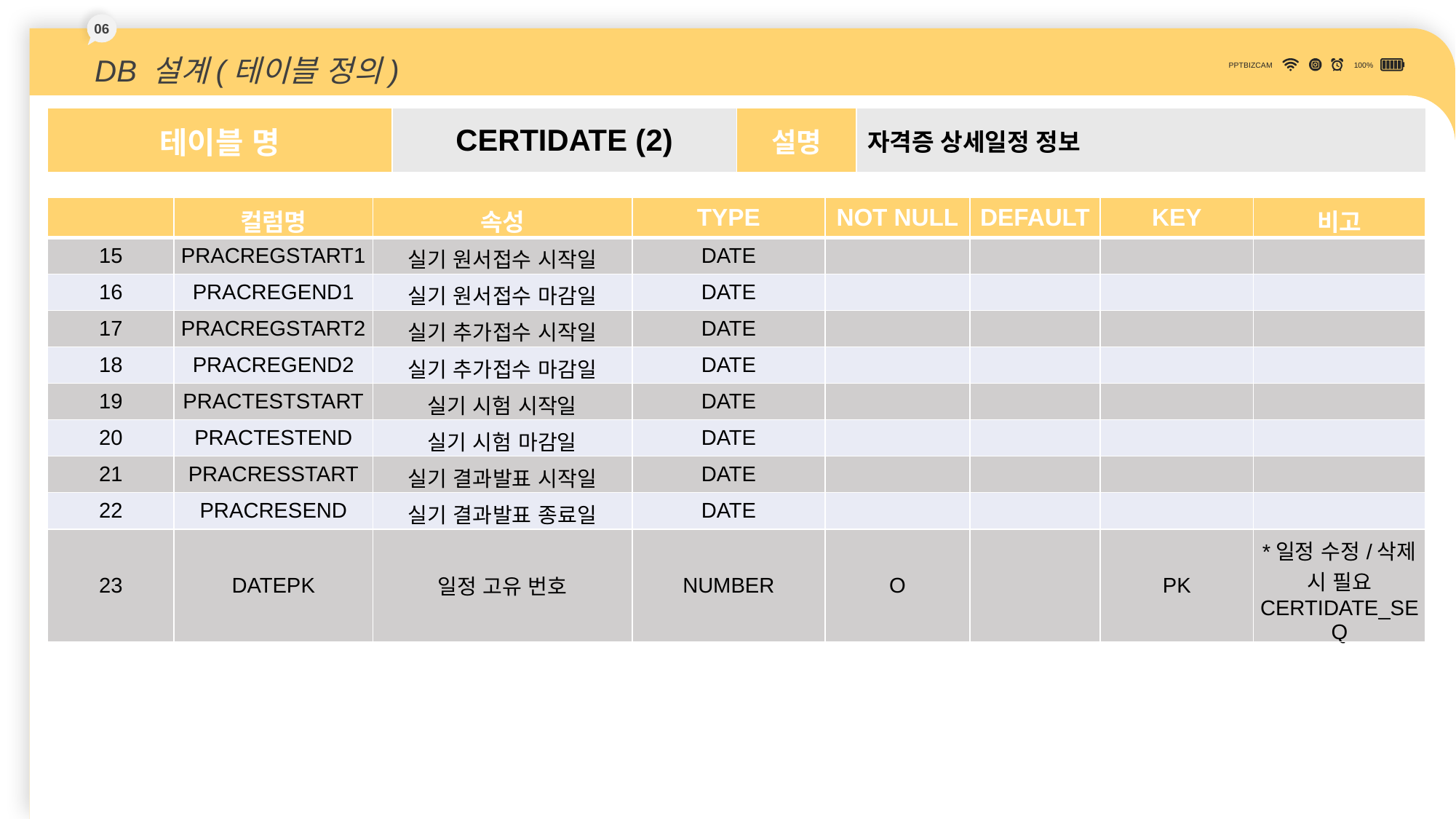

06
DB 설계(테이블 정의)

PPTBIZCAM
100%

| 테이블 명 | CERTIDATE (2) | 설명 | 자격증 상세일정 정보 |
| --- | --- | --- | --- |
|  | 컬럼명 | 속성 | TYPE | NOT NULL | DEFAULT | KEY | 비고 |
| --- | --- | --- | --- | --- | --- | --- | --- |
| 15 | PRACREGSTART1 | 실기 원서접수 시작일 | DATE |  |  |  |  |
| 16 | PRACREGEND1 | 실기 원서접수 마감일 | DATE |  |  |  |  |
| 17 | PRACREGSTART2 | 실기 추가접수 시작일 | DATE |  |  |  |  |
| 18 | PRACREGEND2 | 실기 추가접수 마감일 | DATE |  |  |  |  |
| 19 | PRACTESTSTART | 실기 시험 시작일 | DATE |  |  |  |  |
| 20 | PRACTESTEND | 실기 시험 마감일 | DATE |  |  |  |  |
| 21 | PRACRESSTART | 실기 결과발표 시작일 | DATE |  |  |  |  |
| 22 | PRACRESEND | 실기 결과발표 종료일 | DATE |  |  |  |  |
| 23 | DATEPK | 일정 고유 번호 | NUMBER | O |  | PK | \*일정 수정/삭제 시 필요 CERTIDATE\_SEQ |
41